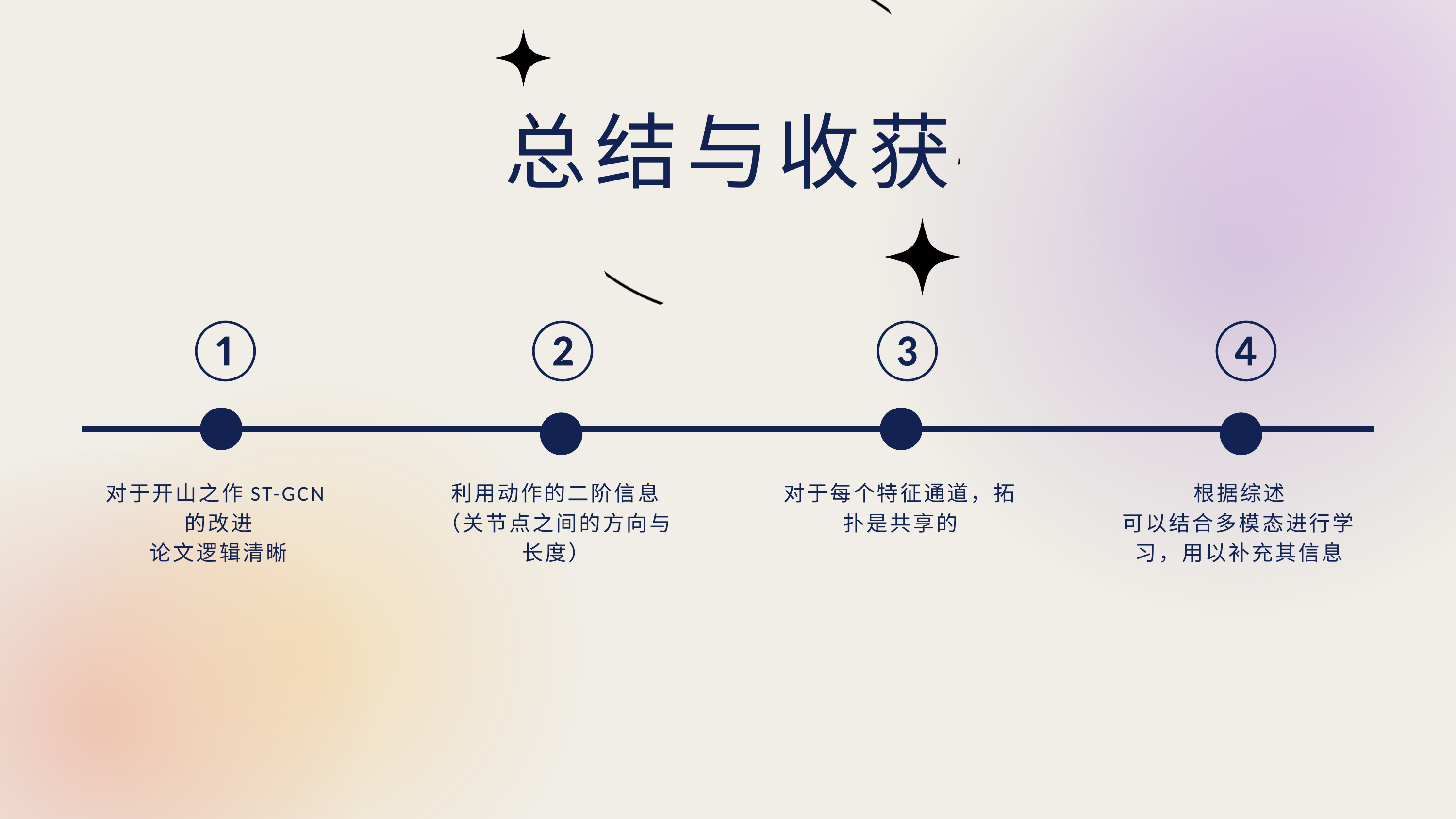

总结与收获
①
②
③
④

对于开山之作ST-GCN的改进
论文逻辑清晰
利用动作的二阶信息（关节点之间的方向与长度）
对于每个特征通道，拓扑是共享的
根据综述
可以结合多模态进行学习，用以补充其信息